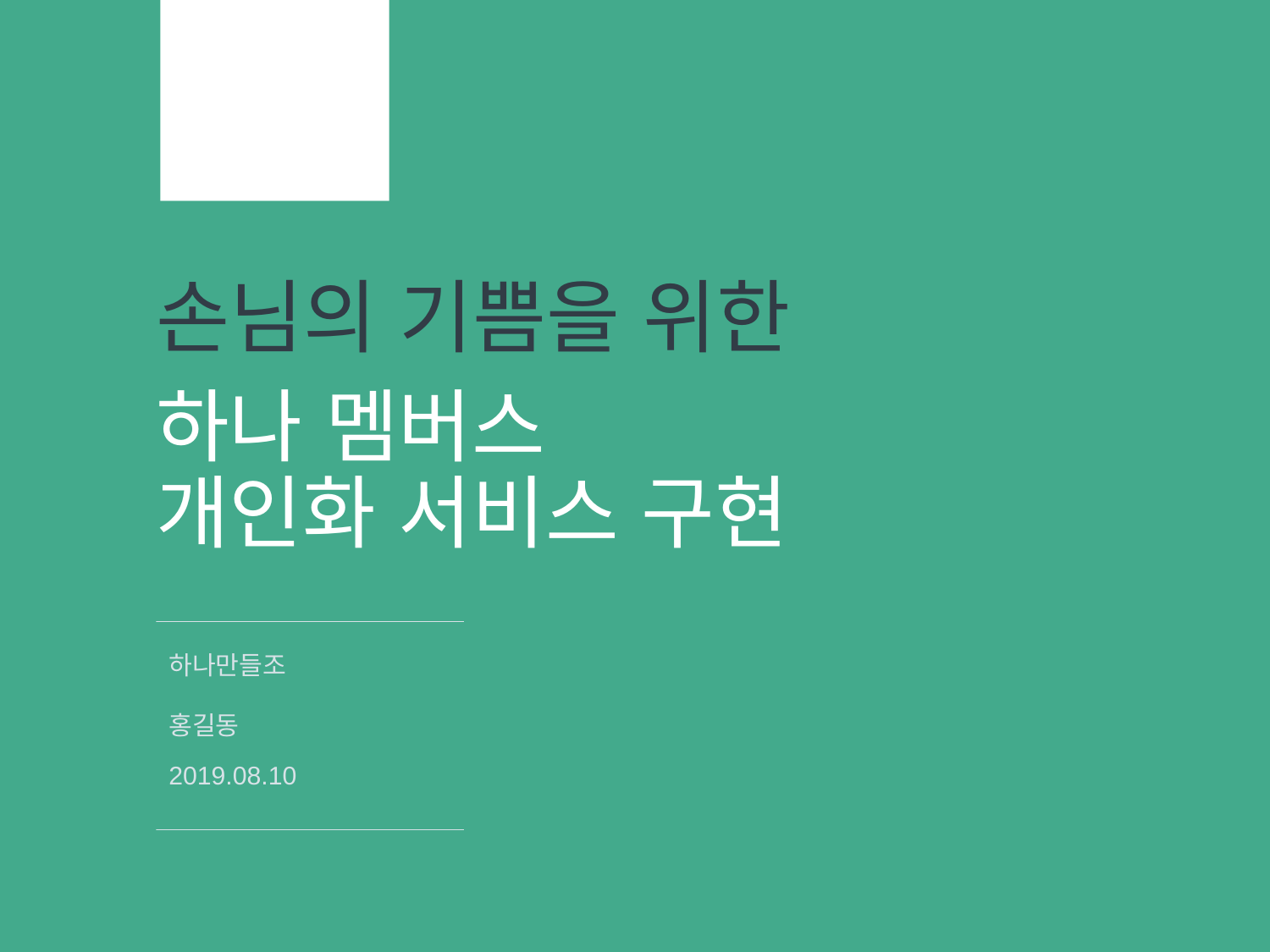

# 손님의 기쁨을 위한
하나 멤버스
개인화 서비스 구현
하나만들조
홍길동
2019.08.10